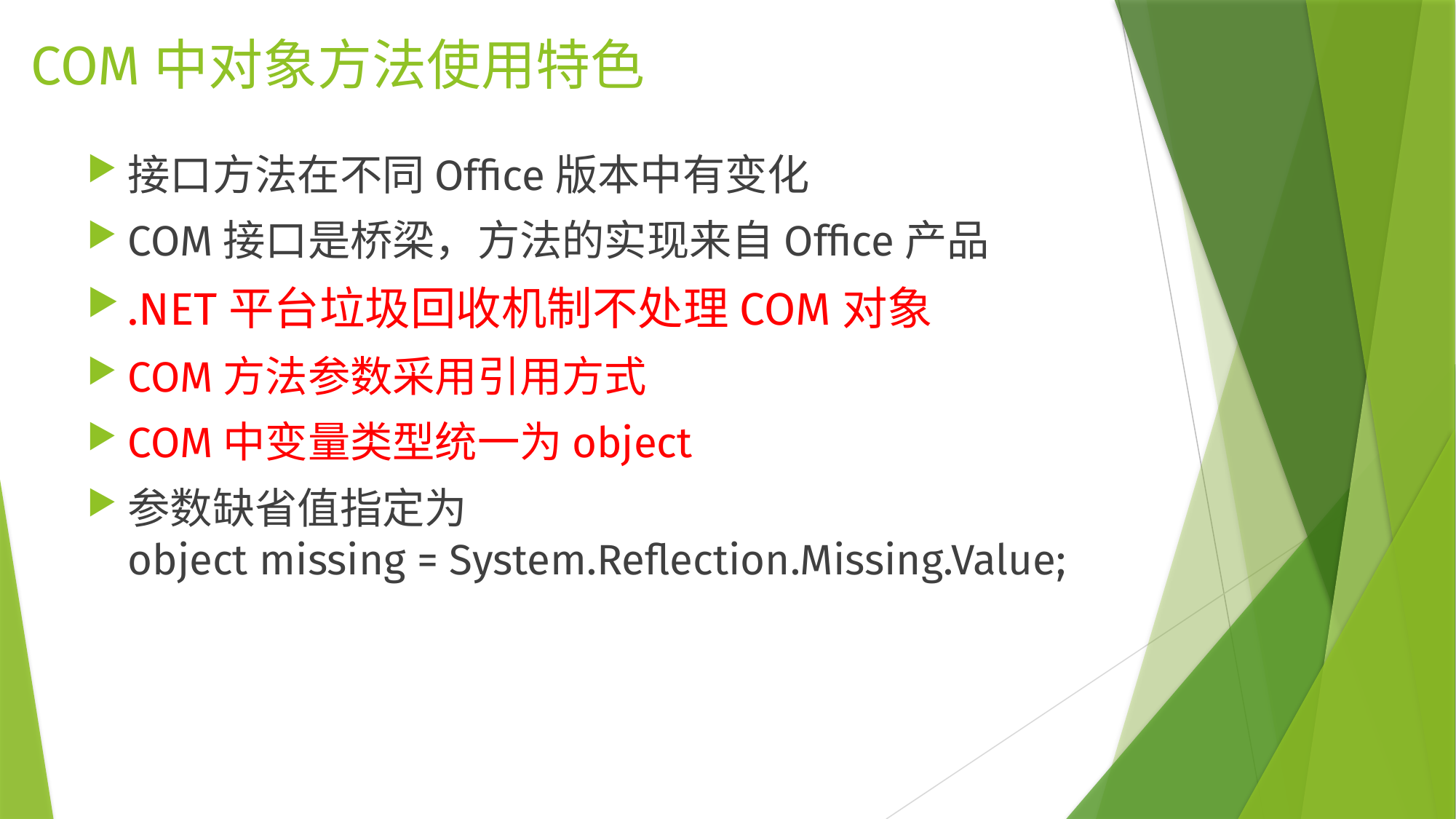

# COM中对象方法使用特色
接口方法在不同Office版本中有变化
COM接口是桥梁，方法的实现来自Office产品
.NET平台垃圾回收机制不处理COM对象
COM方法参数采用引用方式
COM中变量类型统一为object
参数缺省值指定为
object missing = System.Reflection.Missing.Value;